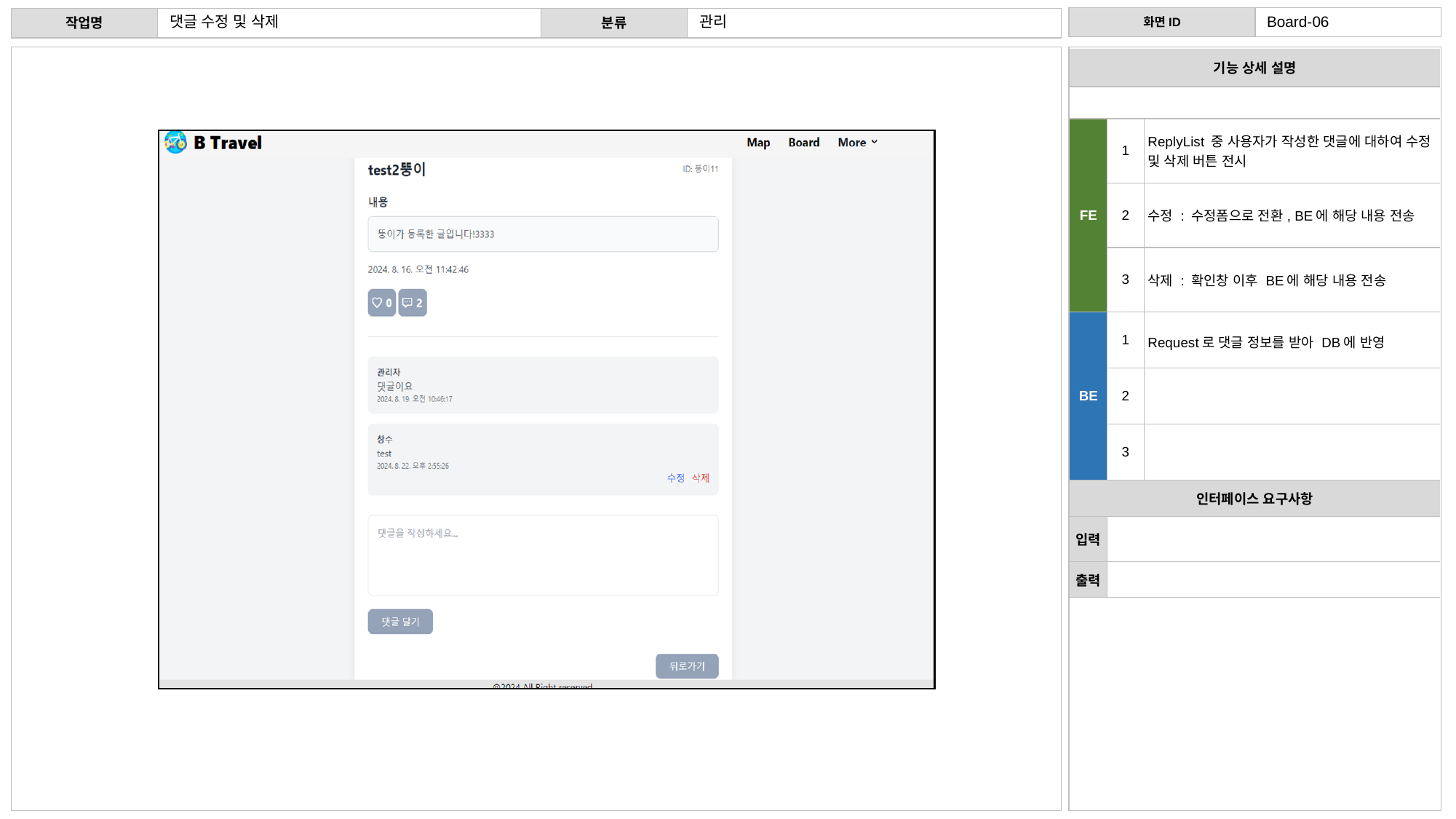

댓글 수정 및 삭제
관리
Board-06

| 기능 상세 설명 | 기능 상세 설명 |  |
| --- | --- | --- |
|  | 서비스 이용을 위한 회원 가입 | 서비스 이용을 위한 회원 가입 |
| FE | 1 | ReplyList 중 사용자가 작성한 댓글에 대하여 수정 및 삭제 버튼 전시 |
|  | 2 | 수정 : 수정폼으로 전환, BE에 해당 내용 전송 |
|  | 3 | 삭제 : 확인창 이후 BE에 해당 내용 전송 |
| BE | 1 | Request로 댓글 정보를 받아 DB에 반영 |
|  | 2 |  |
|  | 3 |  |
| 인터페이스 요구사항 | 인터페이스 요구사항 |  |
| 입력 |  | 이메일(아이디), 이름, 비밀번호, 비밀번호 확인 입력 후 회원 가입 버튼 클릭 |
| 출력 |  | 로그인 페이지 |

댓글 수정 및 삭제